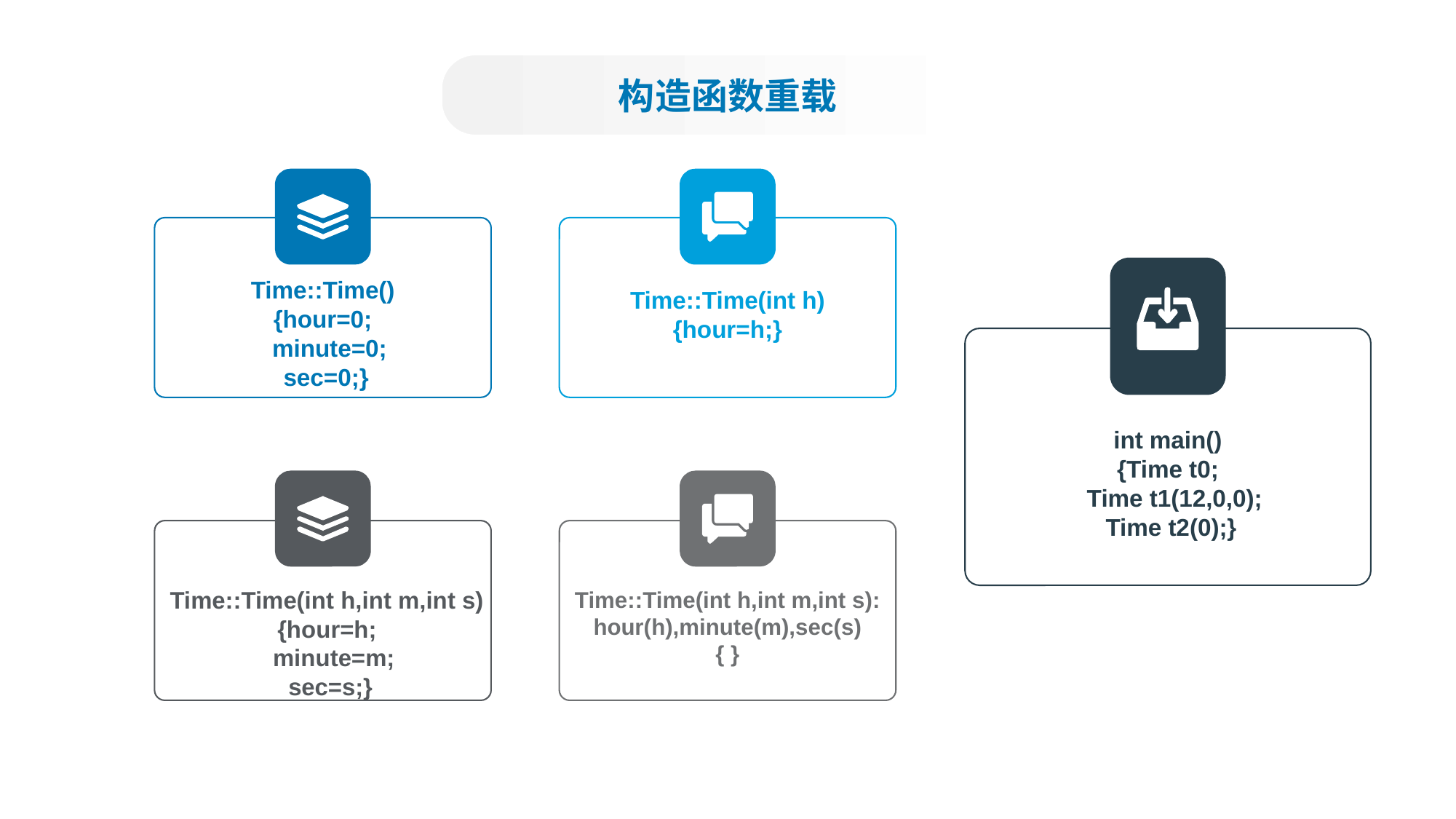

构造函数重载

Time::Time(int h)
{hour=h;}

Time::Time()
{hour=0;
  minute=0;
 sec=0;}

int main()
{Time t0;
  Time t1(12,0,0);
  Time t2(0);}

Time::Time(int h,int m,int s):
hour(h),minute(m),sec(s)
{ }

Time::Time(int h,int m,int s)
{hour=h;
  minute=m;
 sec=s;}